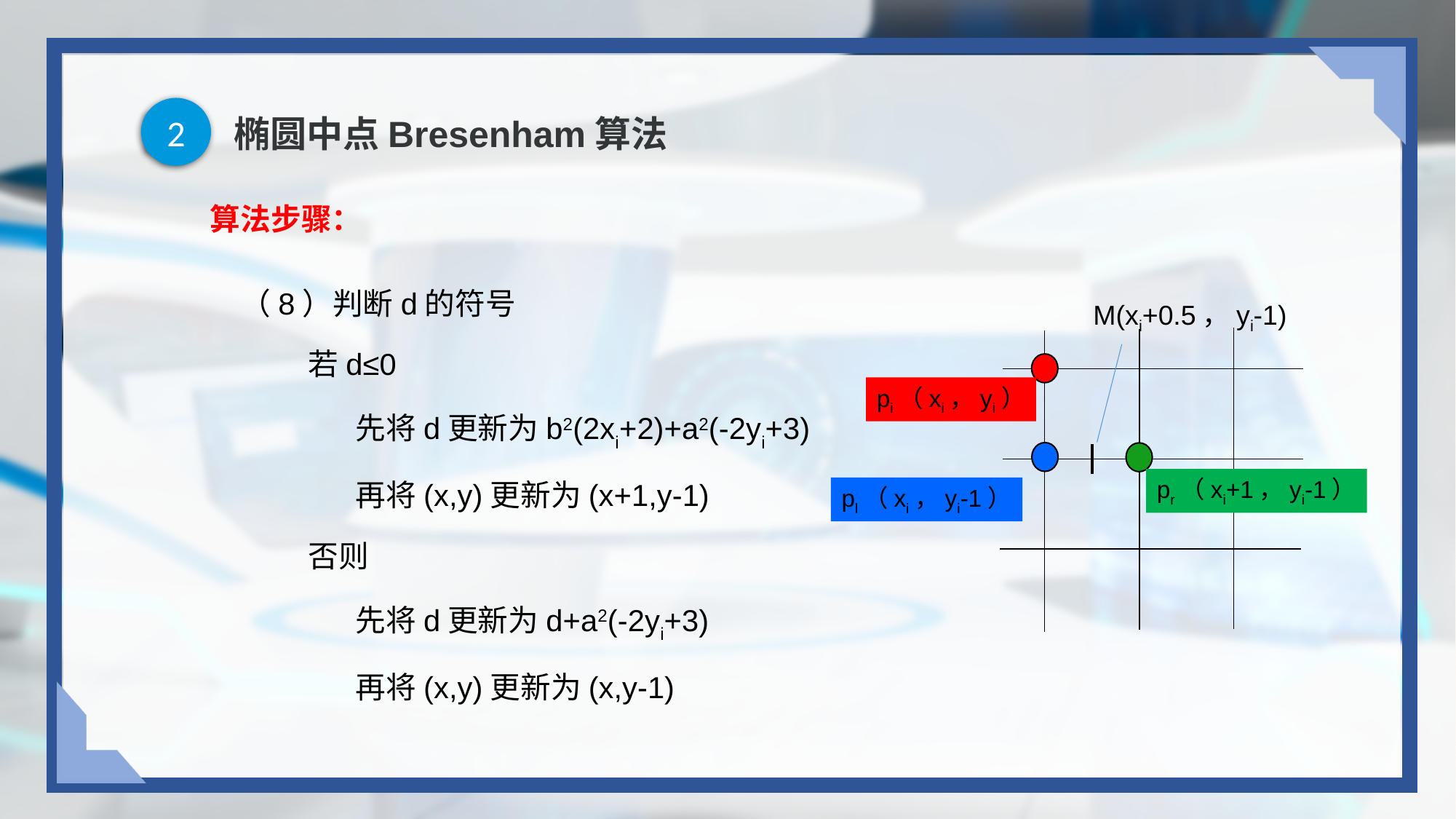

2
# 椭圆中点Bresenham算法
算法步骤：
（8）判断d的符号
         若d≤0
                先将d更新为b2(2xi+2)+a2(-2yi+3)
                再将(x,y)更新为(x+1,y-1)
         否则
                先将d更新为d+a2(-2yi+3)
                再将(x,y)更新为(x,y-1)

M(xi+0.5，yi-1)

pi（xi，yi）

pr（xi+1，yi-1）
pl（xi，yi-1）